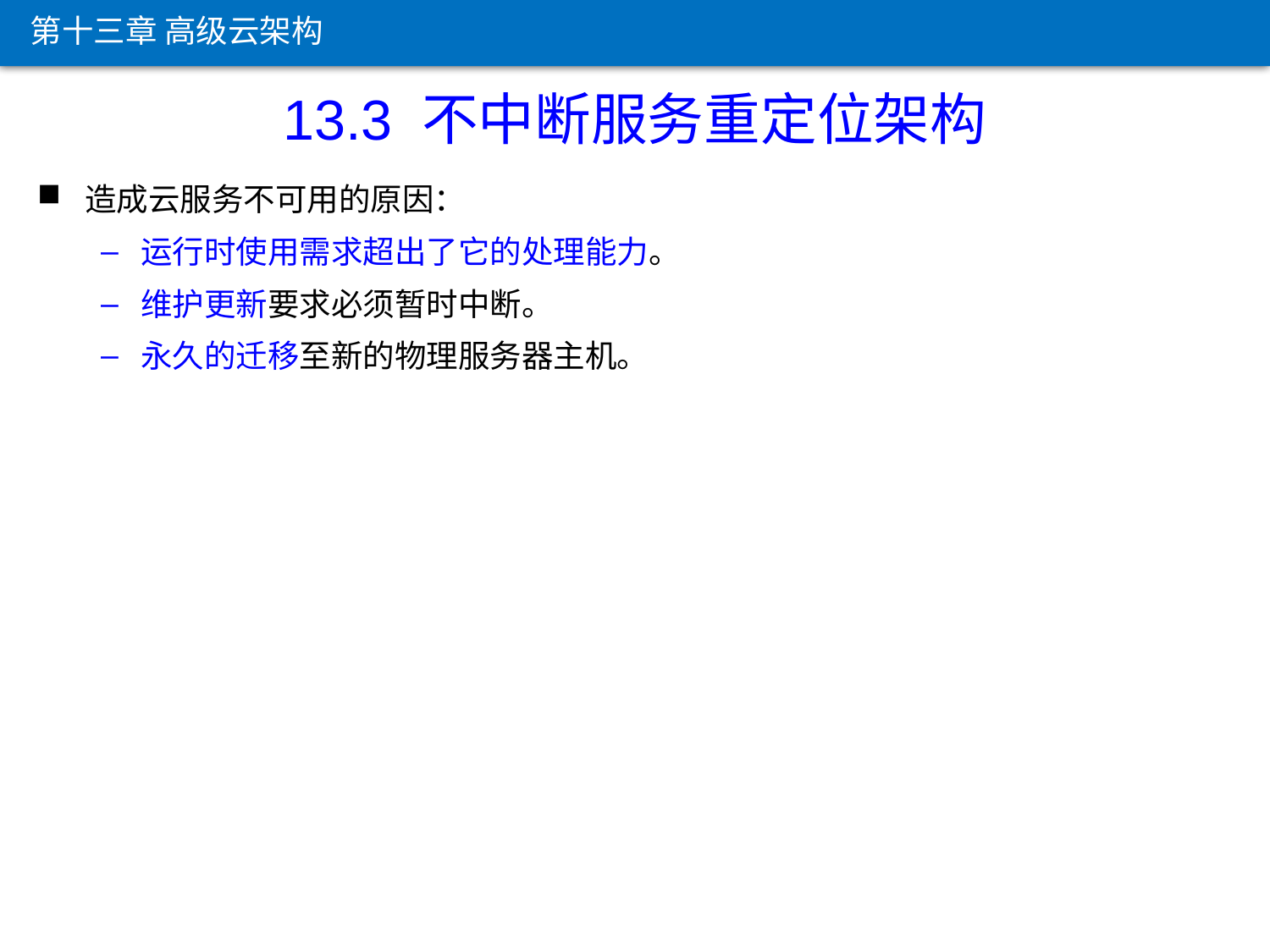

第十三章 高级云架构
13.3 不中断服务重定位架构
造成云服务不可用的原因：
运行时使用需求超出了它的处理能力。
维护更新要求必须暂时中断。
永久的迁移至新的物理服务器主机。

17